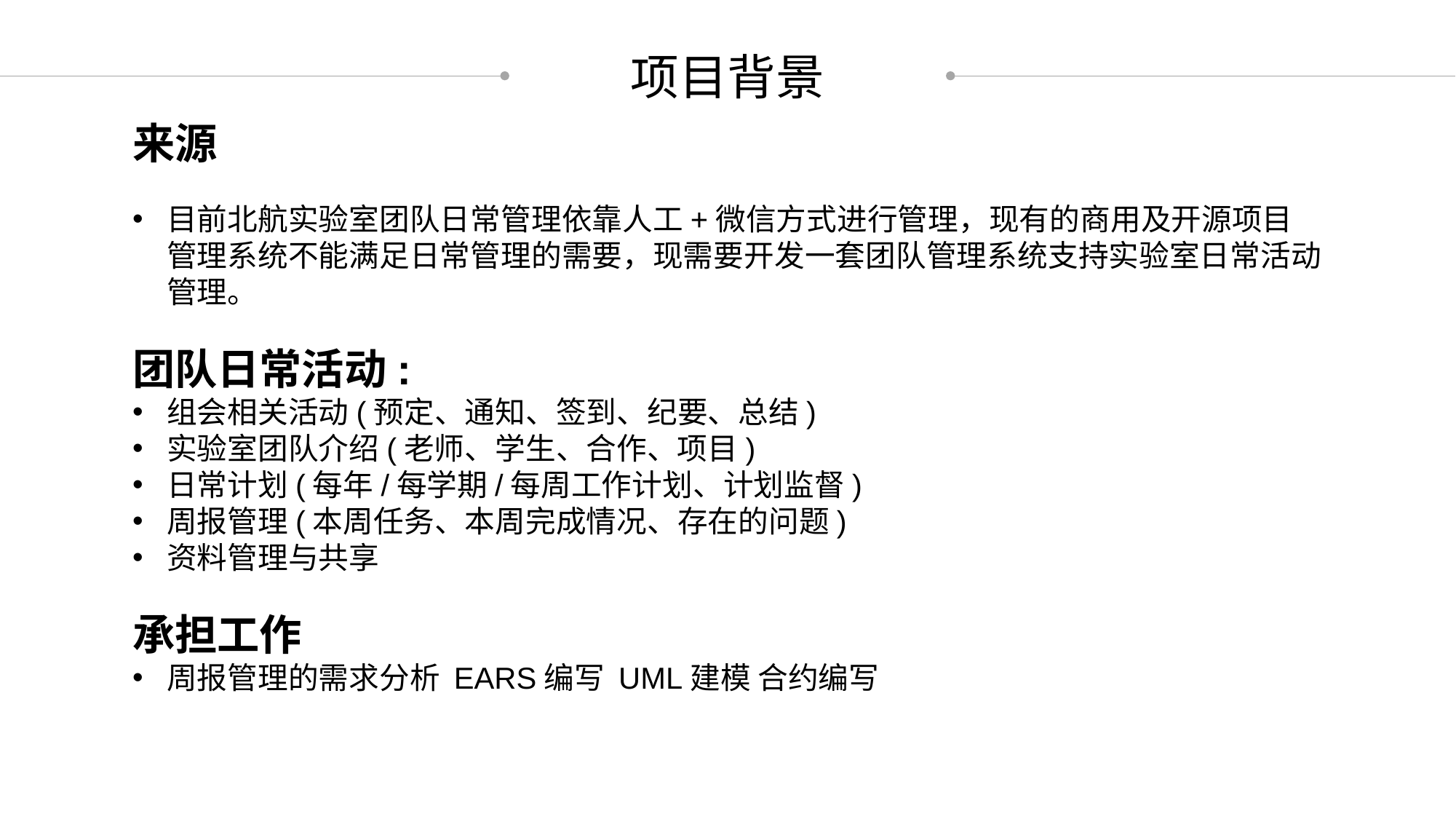

项目背景
来源

目前北航实验室团队日常管理依靠人工+微信方式进行管理，现有的商用及开源项目管理系统不能满足日常管理的需要，现需要开发一套团队管理系统支持实验室日常活动管理。

团队日常活动:
组会相关活动(预定、通知、签到、纪要、总结)
实验室团队介绍(老师、学生、合作、项目)
日常计划(每年/每学期/每周工作计划、计划监督)
周报管理(本周任务、本周完成情况、存在的问题)
资料管理与共享

承担工作
周报管理的需求分析 EARS编写 UML建模 合约编写